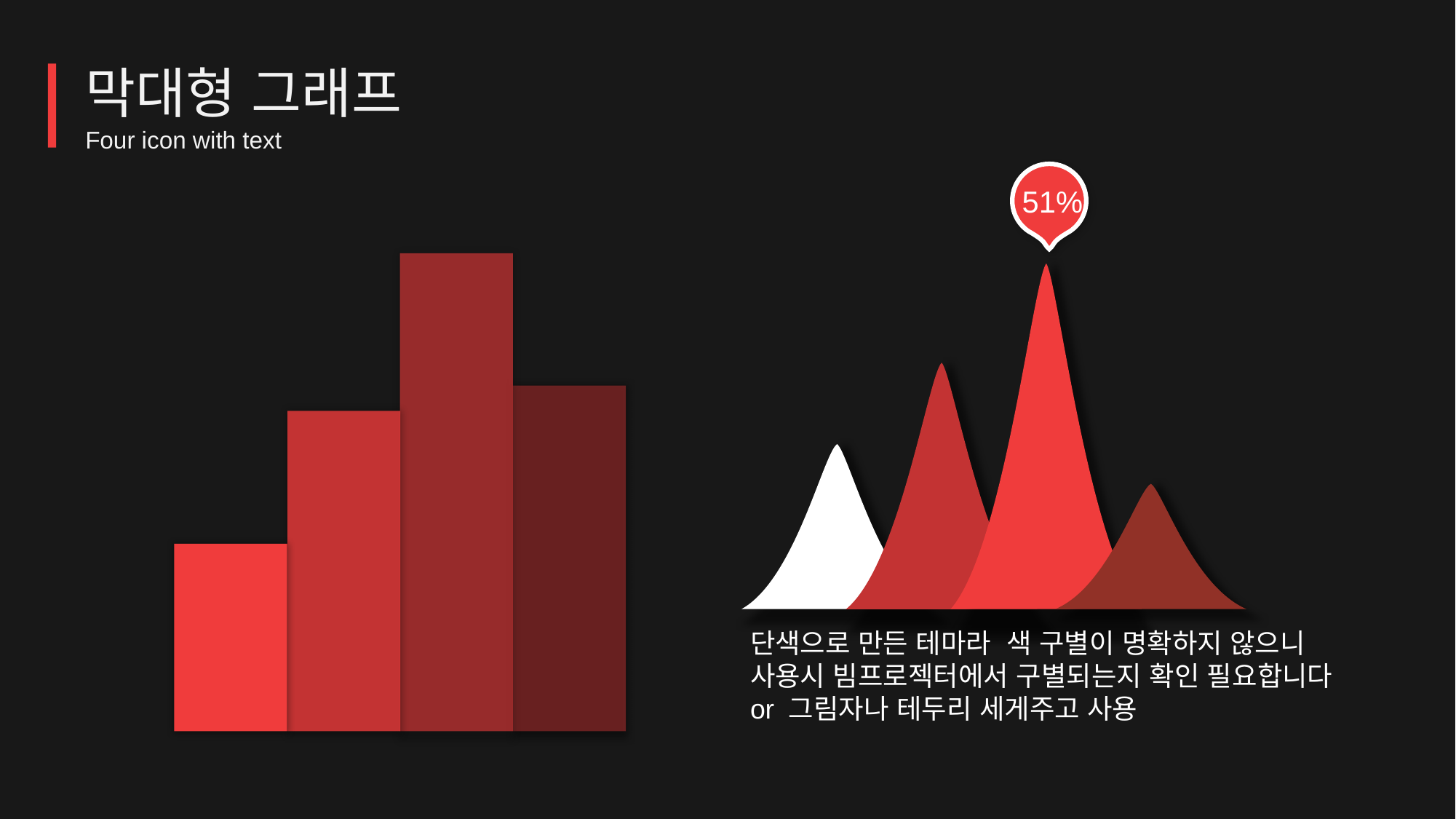

막대형 그래프
Four icon with text

51%

단색으로 만든 테마라  색 구별이 명확하지 않으니
사용시 빔프로젝터에서 구별되는지 확인 필요합니다
or 그림자나 테두리 세게주고 사용